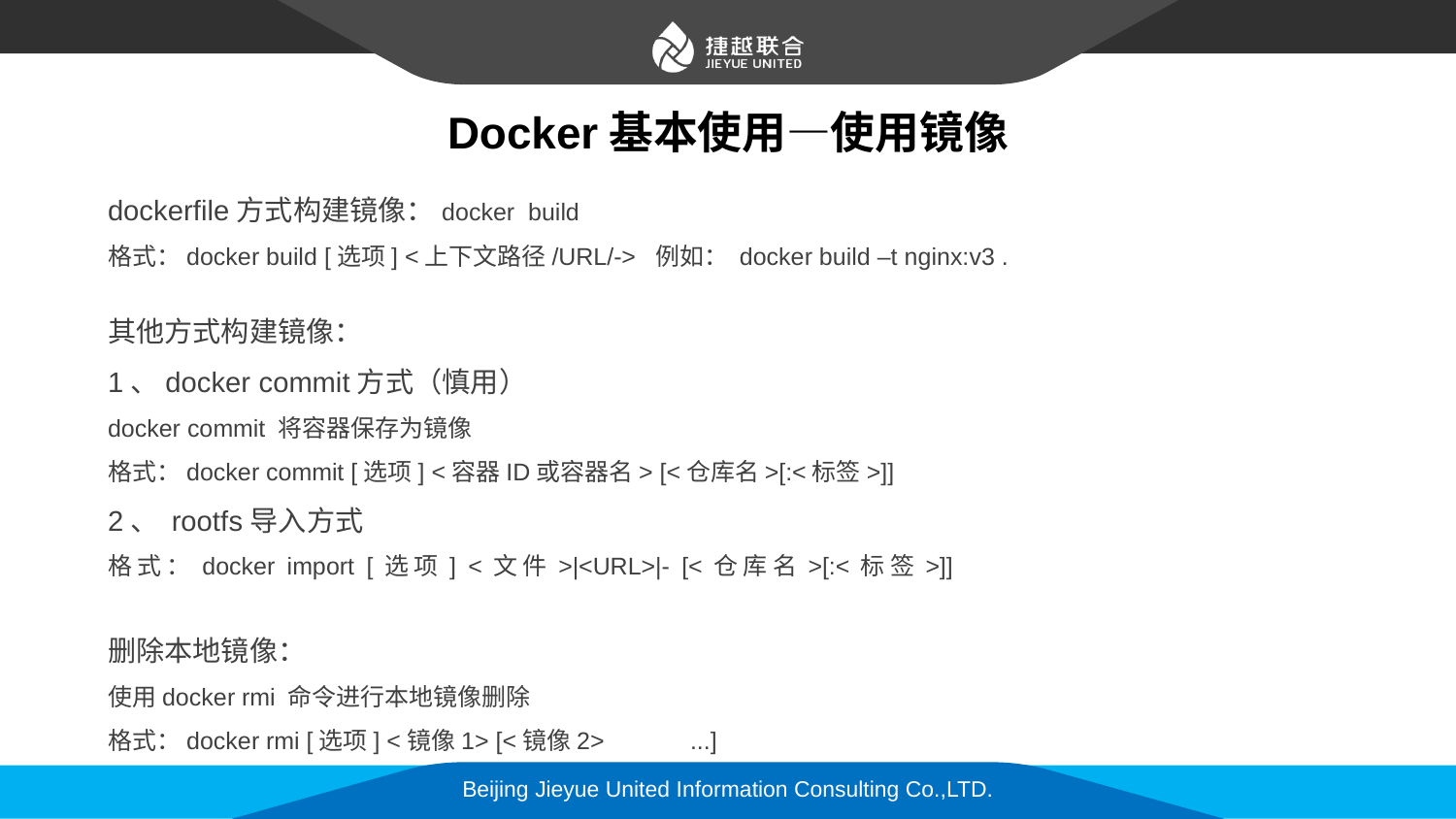

# Docker基本使用—使用镜像
dockerfile方式构建镜像：docker  build
格式：docker build [选项] <上下文路径/URL/->  例如： docker build –t nginx:v3 .

其他方式构建镜像：
1、docker commit方式（慎用）
docker commit 将容器保存为镜像
格式：docker commit [选项] <容器ID或容器名> [<仓库名>[:<标签>]]
2、 rootfs导入方式
格式：docker import [选项] <文件>|<URL>|- [<仓库名>[:<标签>]]

删除本地镜像：
使用docker rmi 命令进行本地镜像删除
格式：docker rmi [选项] <镜像1> [<镜像2>	...]